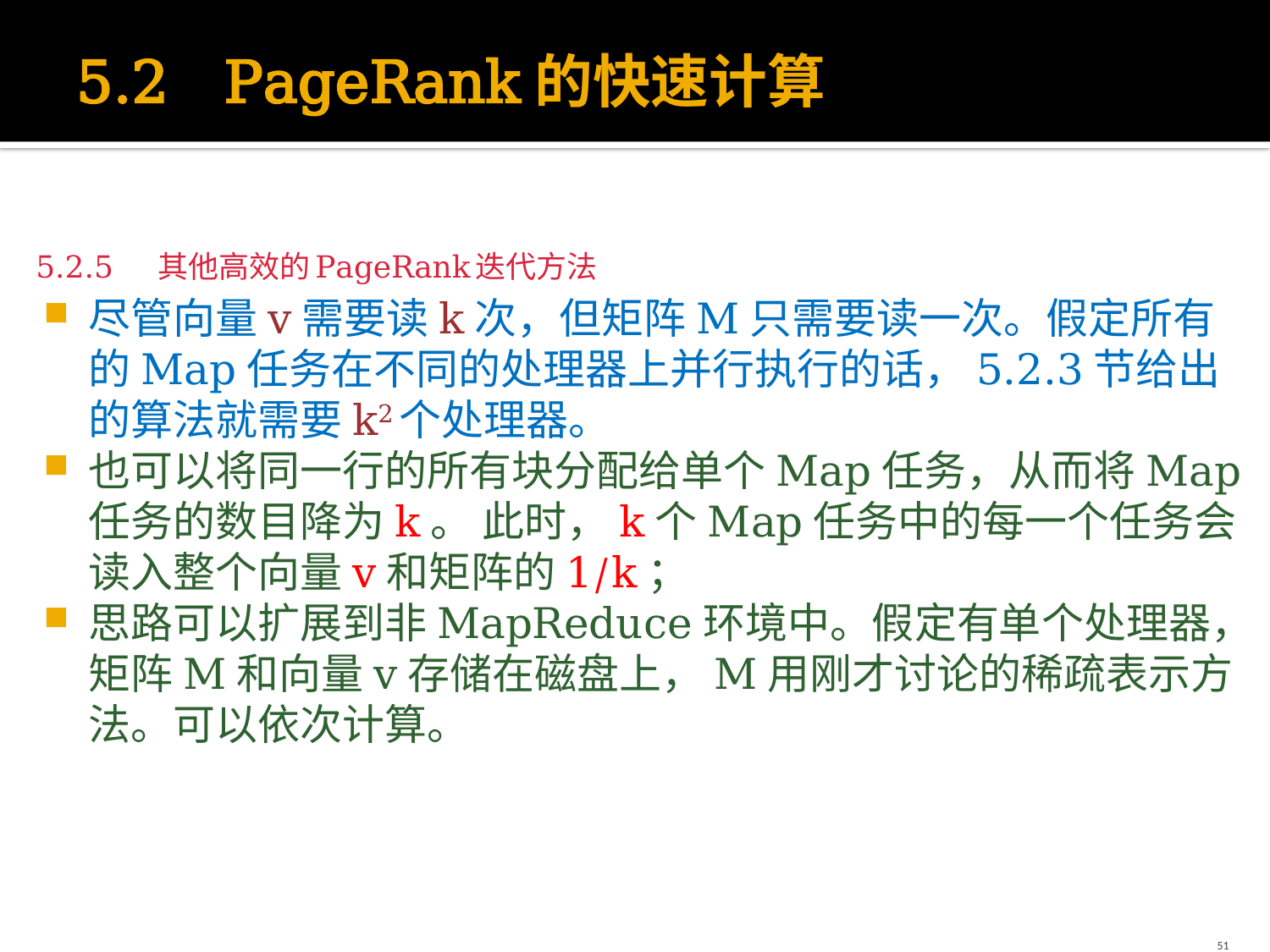

# 5.2   PageRank的快速计算
5.2.5    其他高效的PageRank迭代方法

尽管向量v需要读k次，但矩阵M只需要读一次。假定所有的Map任务在不同的处理器上并行执行的话，5.2.3节给出的算法就需要k2个处理器。
也可以将同一行的所有块分配给单个Map任务，从而将Map任务的数目降为k。 此时，k个Map任务中的每一个任务会读入整个向量v和矩阵的1/k；
思路可以扩展到非MapReduce环境中。假定有单个处理器，矩阵M和向量v存储在磁盘上，M用刚才讨论的稀疏表示方法。可以依次计算。
51